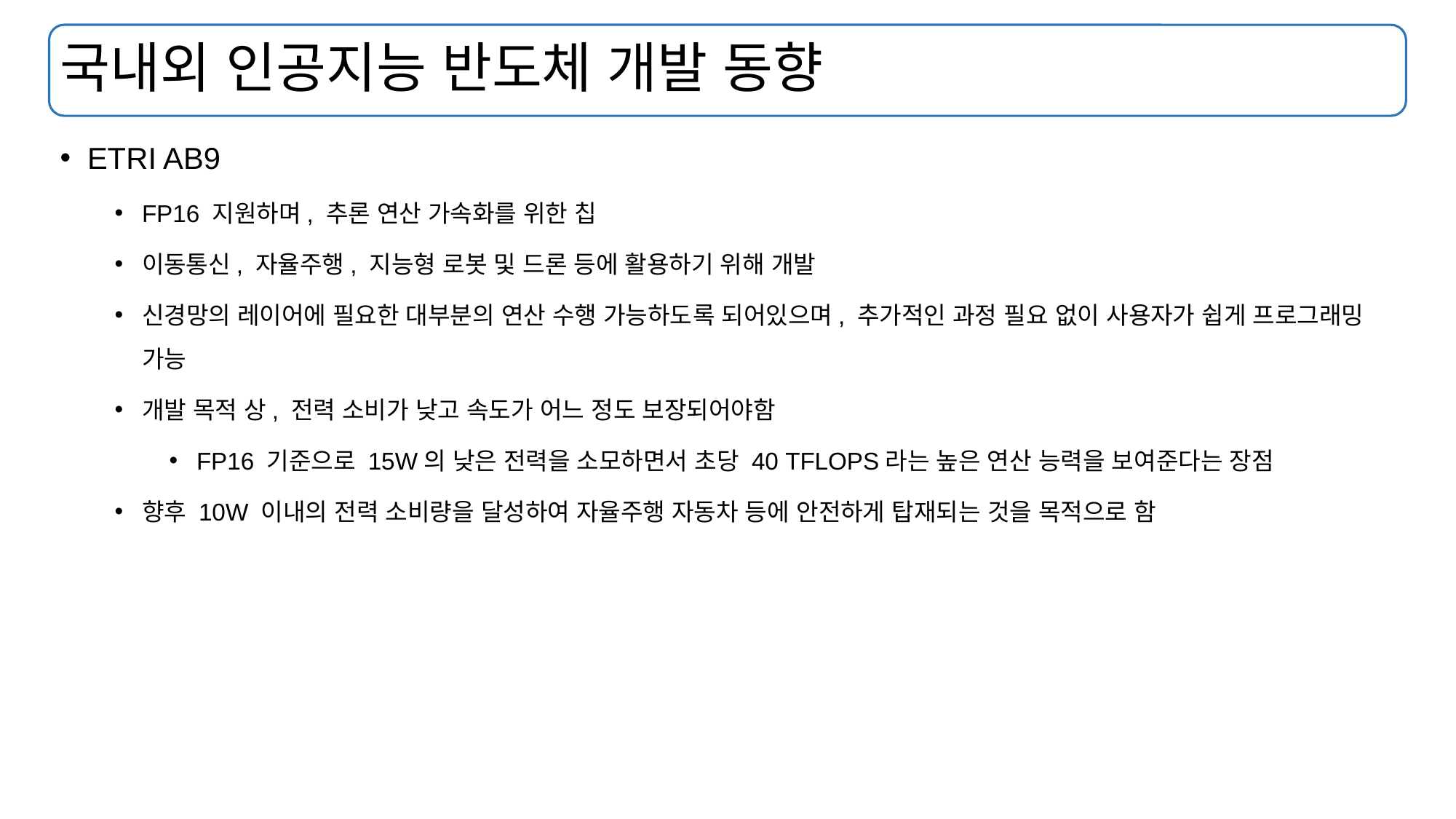

# 국내외 인공지능 반도체 개발 동향
ETRI AB9
FP16 지원하며, 추론 연산 가속화를 위한 칩
이동통신, 자율주행, 지능형 로봇 및 드론 등에 활용하기 위해 개발
신경망의 레이어에 필요한 대부분의 연산 수행 가능하도록 되어있으며, 추가적인 과정 필요 없이 사용자가 쉽게 프로그래밍 가능
개발 목적 상, 전력 소비가 낮고 속도가 어느 정도 보장되어야함
FP16 기준으로 15W의 낮은 전력을 소모하면서 초당 40 TFLOPS라는 높은 연산 능력을 보여준다는 장점
향후 10W 이내의 전력 소비량을 달성하여 자율주행 자동차 등에 안전하게 탑재되는 것을 목적으로 함